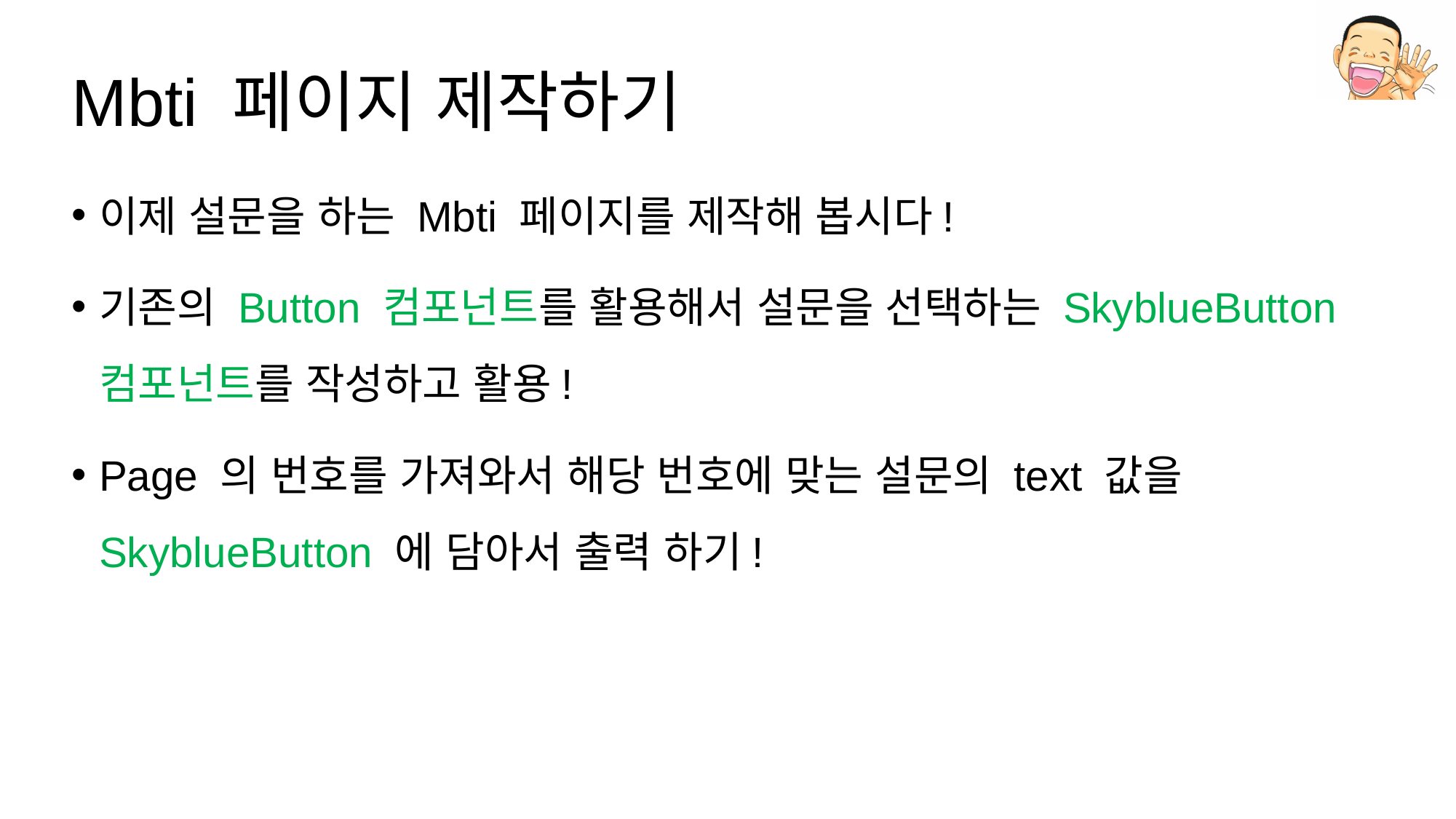

# Mbti 페이지 제작하기
이제 설문을 하는 Mbti 페이지를 제작해 봅시다!
기존의 Button 컴포넌트를 활용해서 설문을 선택하는 SkyblueButton 컴포넌트를 작성하고 활용!
Page 의 번호를 가져와서 해당 번호에 맞는 설문의 text 값을 SkyblueButton 에 담아서 출력 하기!